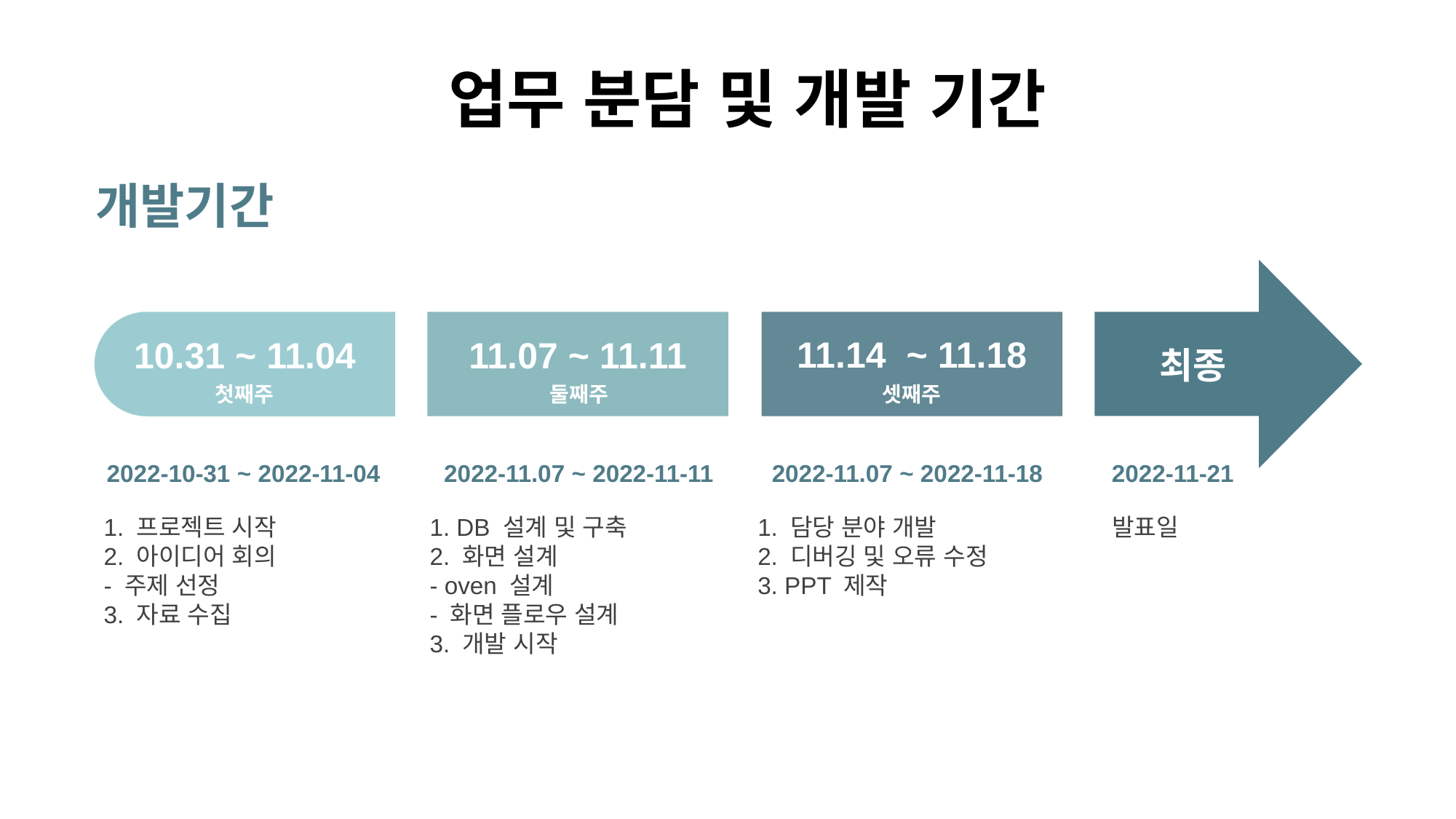

업무 분담 및 개발 기간
개발기간

11.07 ~ 11.11

11.14  ~ 11.18
10.31 ~ 11.04
최종
첫째주
둘째주
셋째주
2022-10-31 ~ 2022-11-04
2022-11.07 ~ 2022-11-11
2022-11.07 ~ 2022-11-18
2022-11-21
1. 프로젝트 시작
2. 아이디어 회의
- 주제 선정
3. 자료 수집
1. DB 설계 및 구축
2. 화면 설계
- oven 설계
- 화면 플로우 설계
3. 개발 시작
1. 담당 분야 개발
2. 디버깅 및 오류 수정
3. PPT 제작
발표일